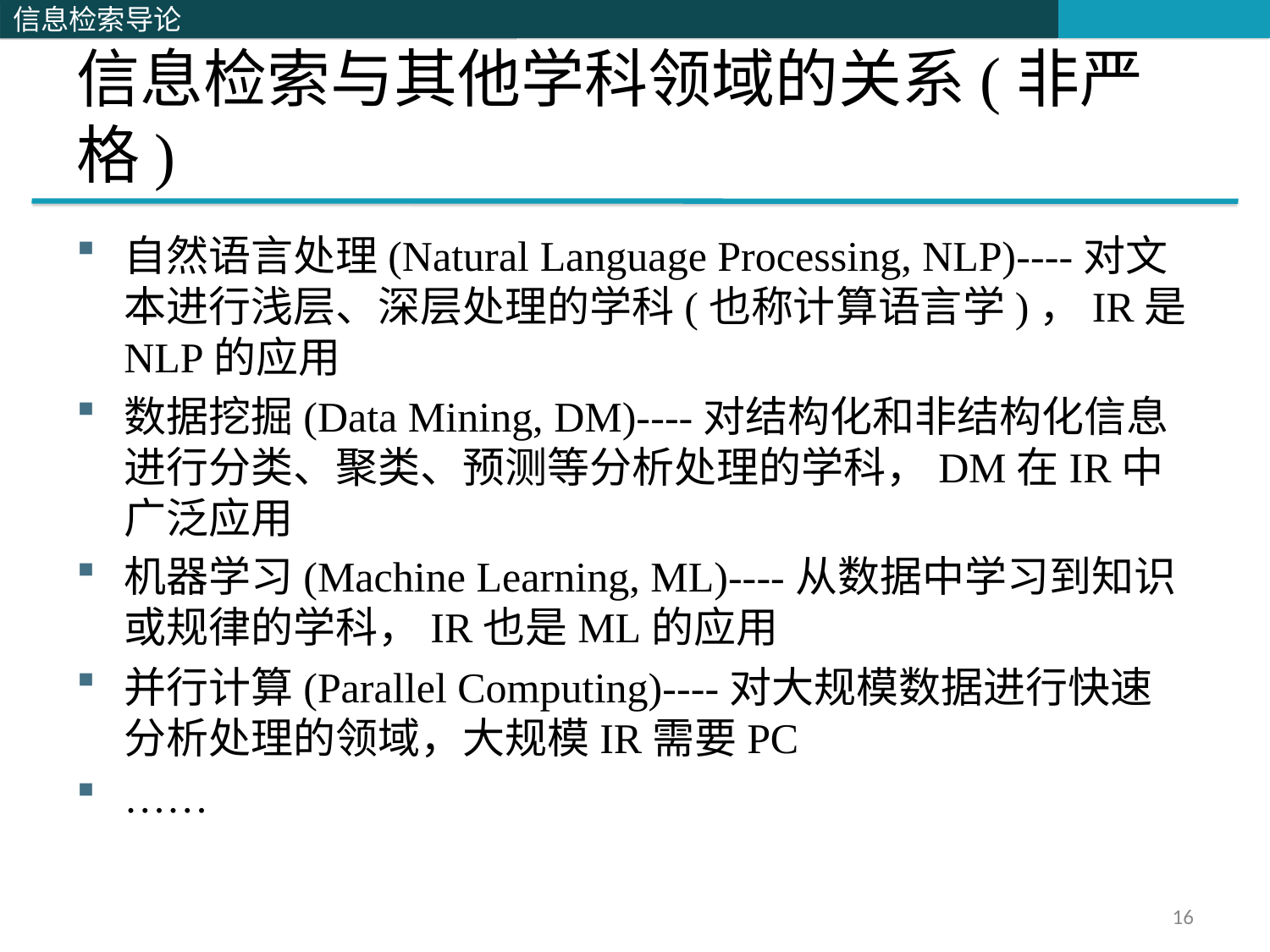

# 信息检索与其他学科领域的关系(非严格)
自然语言处理(Natural Language Processing, NLP)----对文本进行浅层、深层处理的学科(也称计算语言学)，IR是NLP的应用
数据挖掘(Data Mining, DM)----对结构化和非结构化信息进行分类、聚类、预测等分析处理的学科，DM在IR中广泛应用
机器学习(Machine Learning, ML)----从数据中学习到知识或规律的学科，IR也是ML的应用
并行计算(Parallel Computing)----对大规模数据进行快速分析处理的领域，大规模IR需要PC
……
16